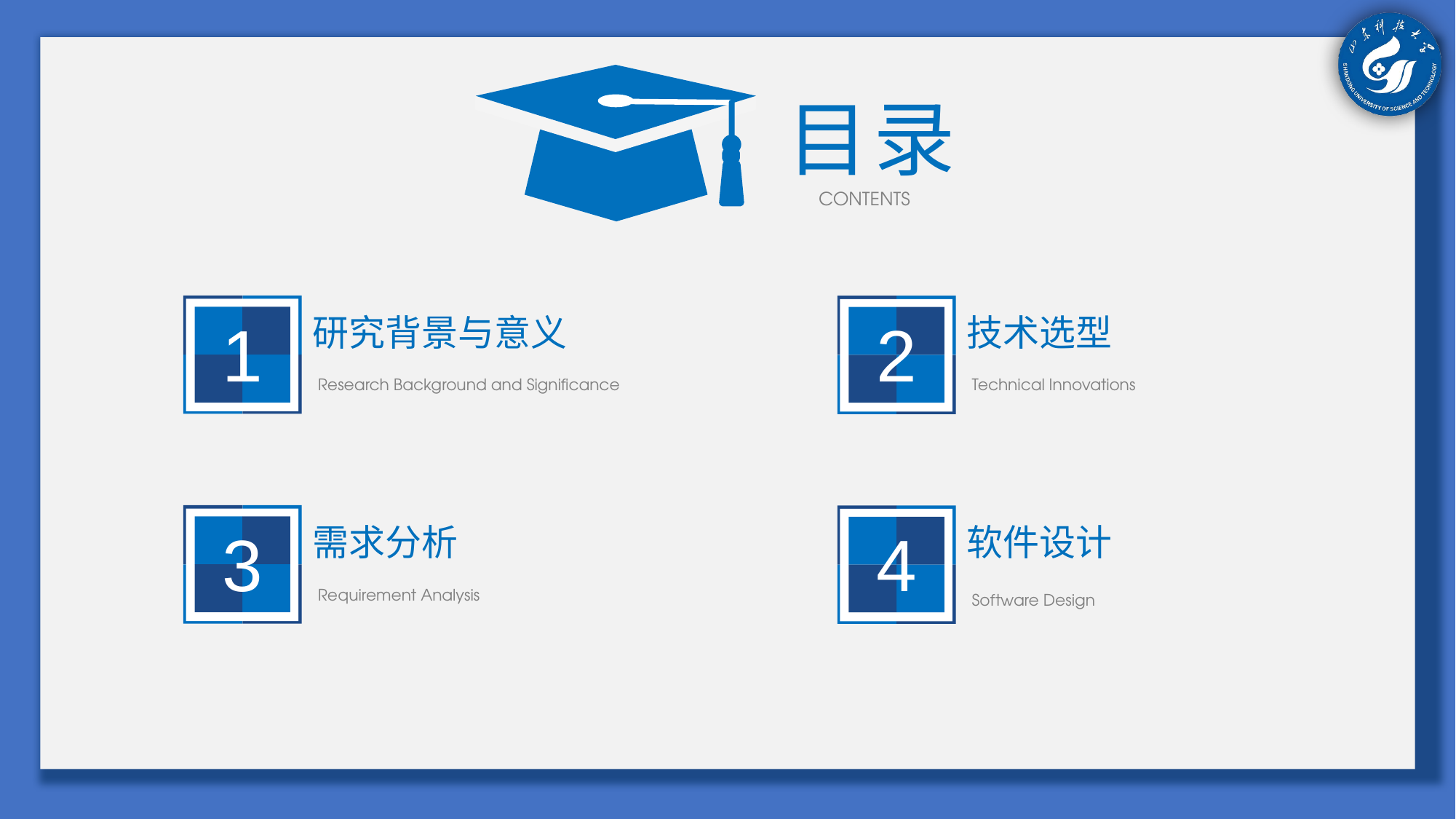

目录
CONTENTS

1

2
研究背景与意义
技术选型
Research Background and Significance
Technical Innovations

3

4
需求分析
软件设计
Requirement Analysis
Software Design